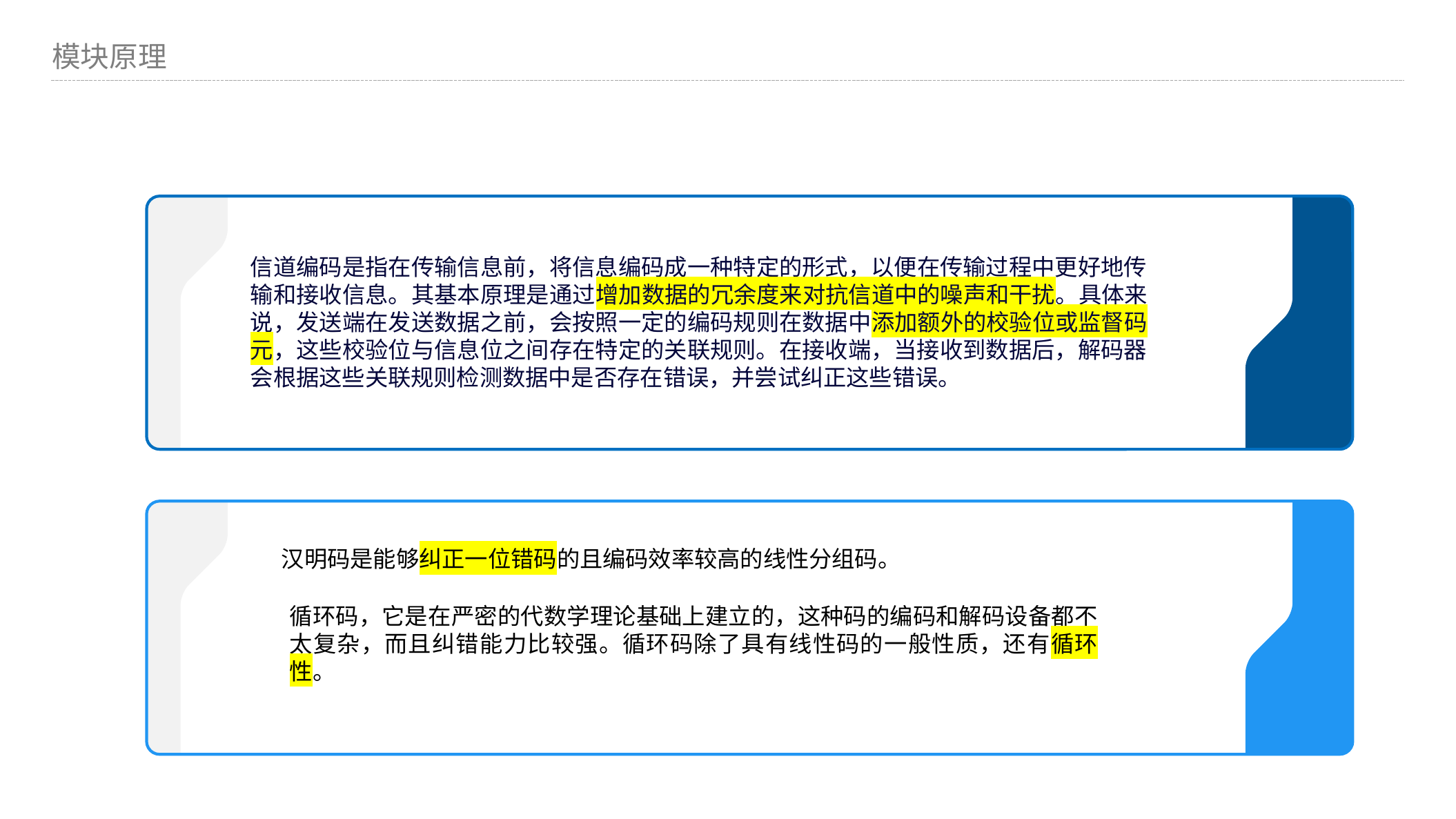

模块原理

信道编码是指在传输信息前，将信息编码成一种特定的形式，以便在传输过程中更好地传输和接收信息。其基本原理是通过增加数据的冗余度来对抗信道中的噪声和干扰。具体来说，发送端在发送数据之前，会按照一定的编码规则在数据中添加额外的校验位或监督码元，这些校验位与信息位之间存在特定的关联规则。在接收端，当接收到数据后，解码器会根据这些关联规则检测数据中是否存在错误，并尝试纠正这些错误。

汉明码是能够纠正一位错码的且编码效率较高的线性分组码。
循环码，它是在严密的代数学理论基础上建立的，这种码的编码和解码设备都不太复杂，而且纠错能力比较强。循环码除了具有线性码的一般性质，还有循环性。